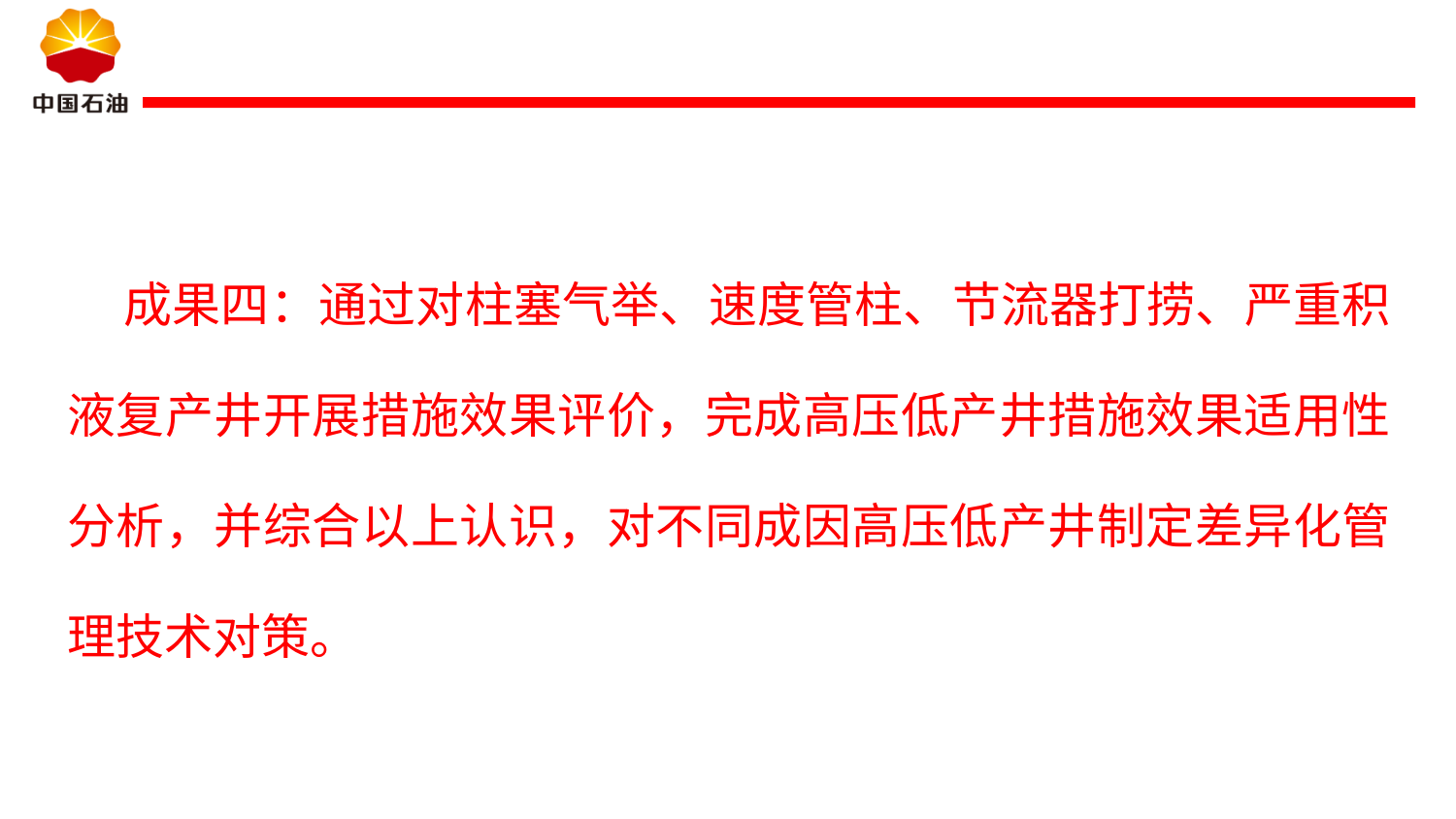

成果四：通过对柱塞气举、速度管柱、节流器打捞、严重积液复产井开展措施效果评价，完成高压低产井措施效果适用性分析，并综合以上认识，对不同成因高压低产井制定差异化管理技术对策。